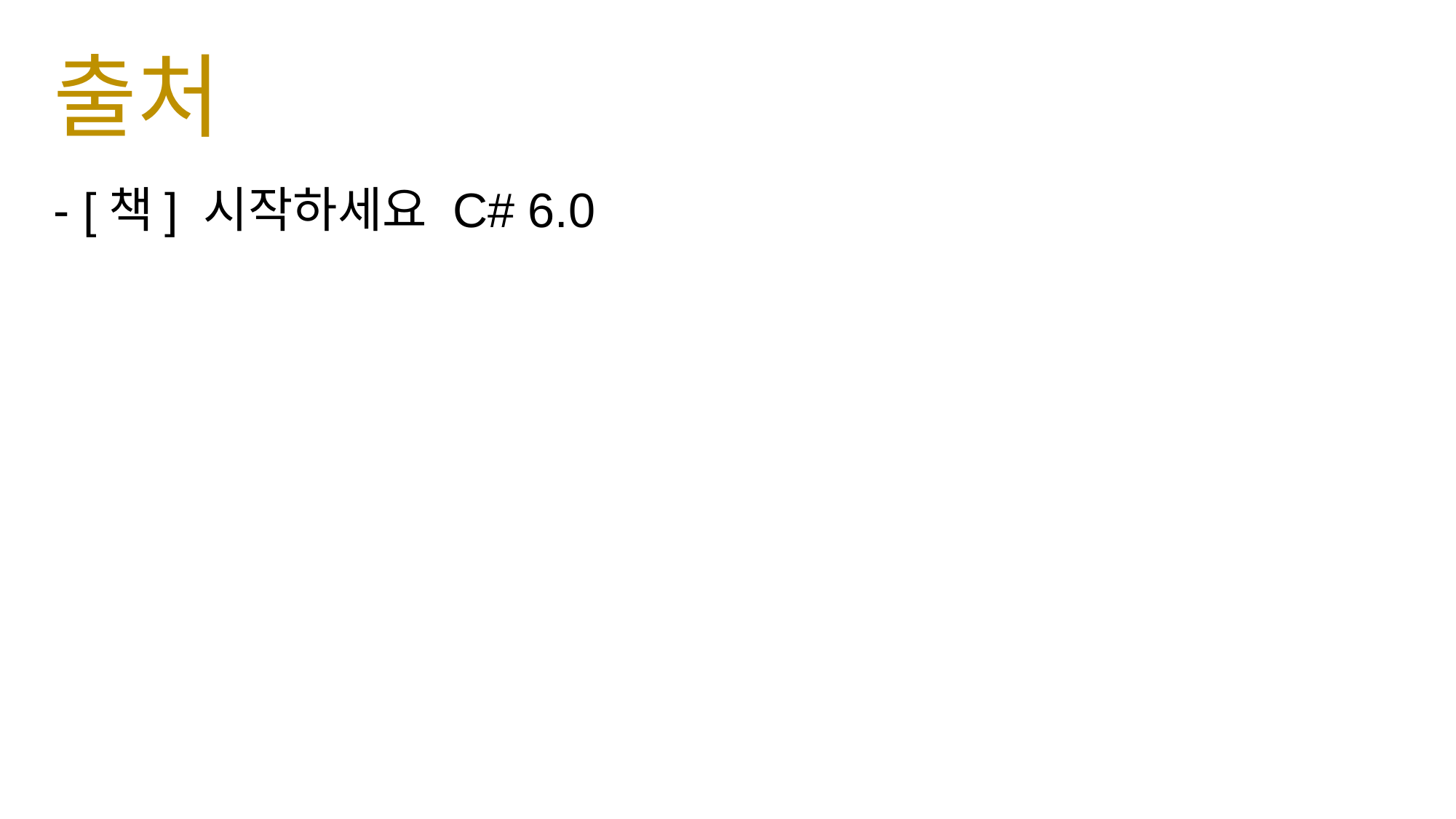

# 출처
- [책] 시작하세요 C# 6.0